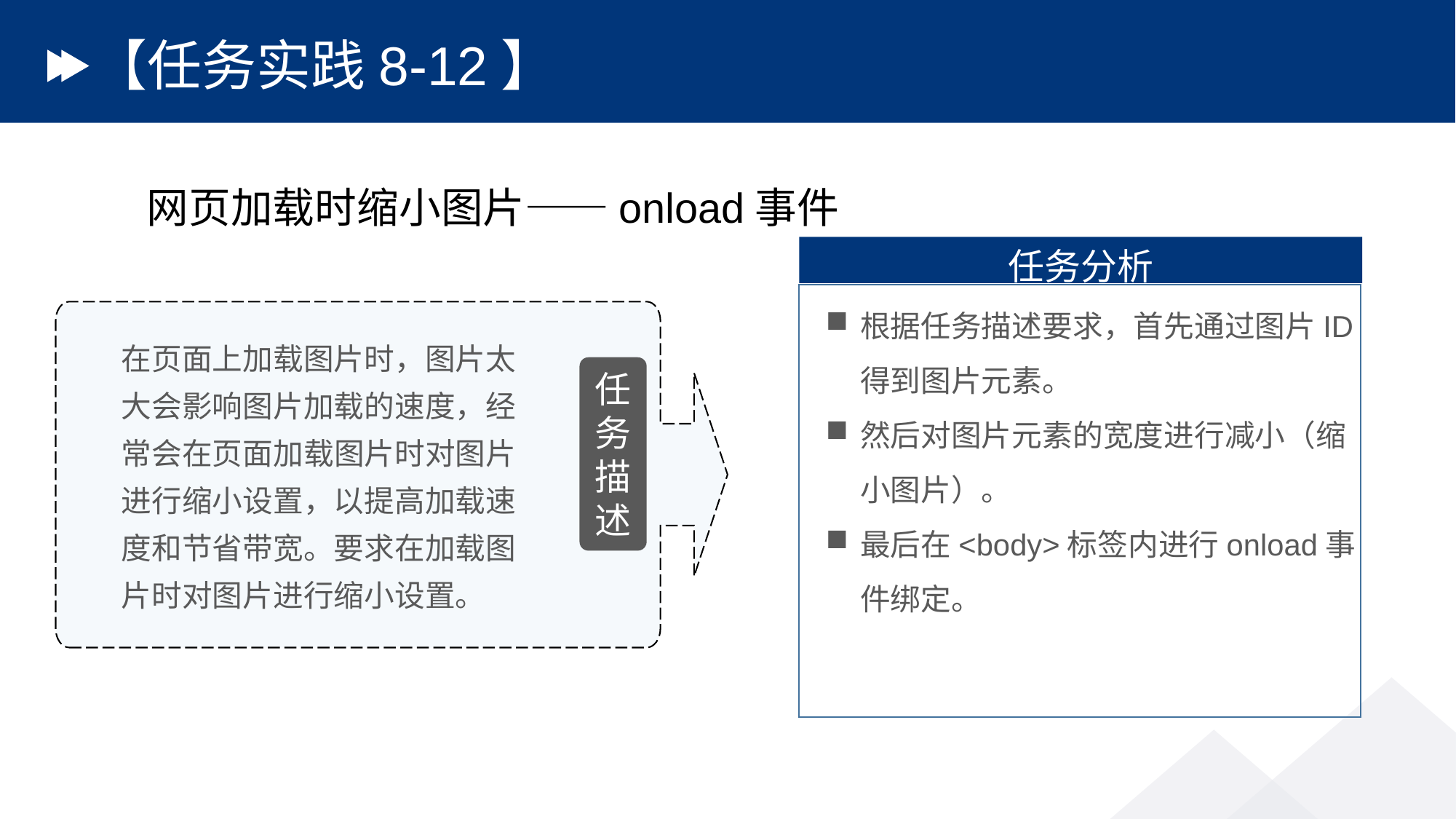

# 【任务实践8-12】
网页加载时缩小图片——onload事件

任务分析
根据任务描述要求，首先通过图片ID得到图片元素。
然后对图片元素的宽度进行减小（缩小图片）。
最后在<body>标签内进行onload事件绑定。

在页面上加载图片时，图片太大会影响图片加载的速度，经常会在页面加载图片时对图片进行缩小设置，以提高加载速度和节省带宽。要求在加载图片时对图片进行缩小设置。
任务描述